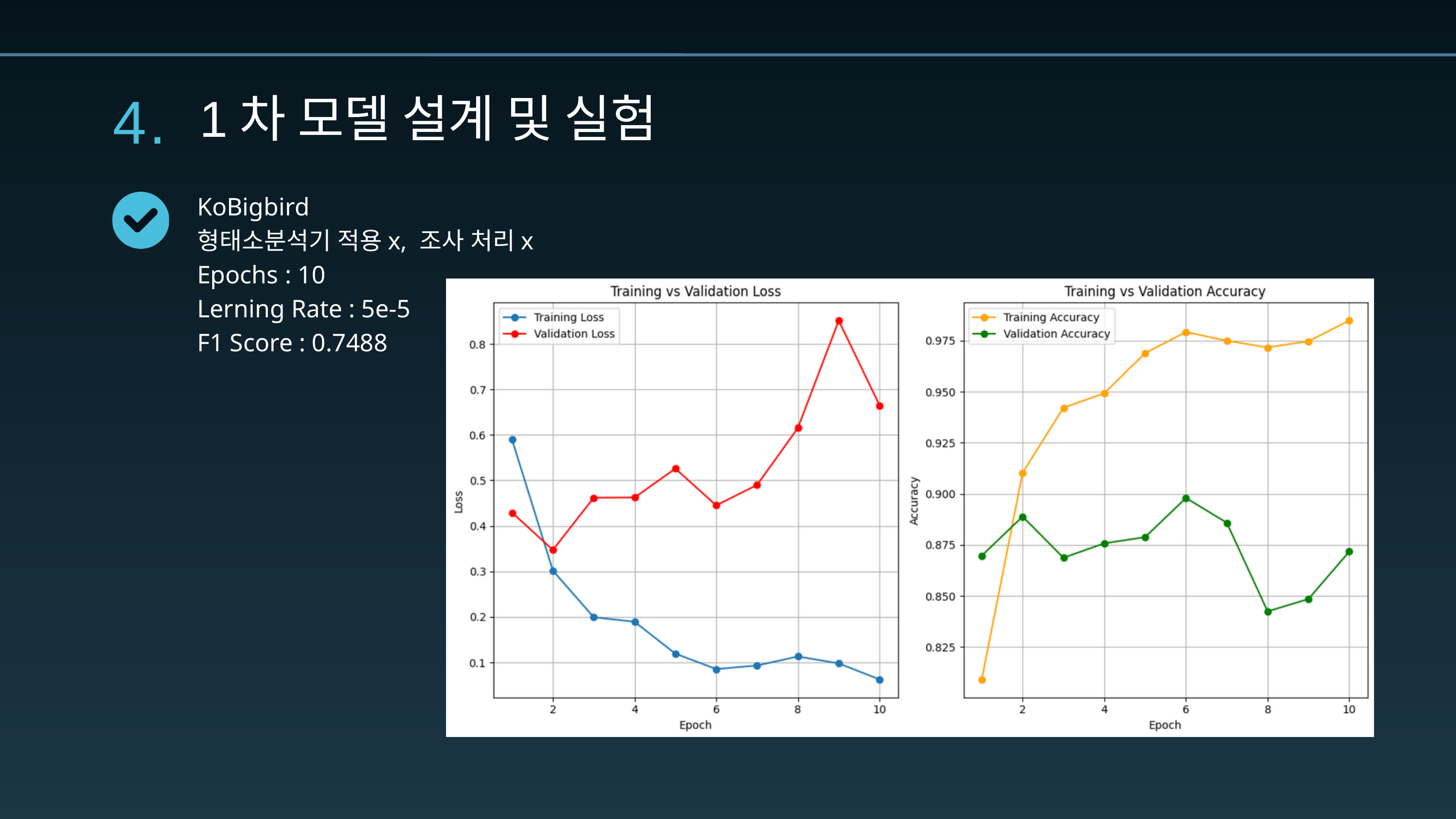

4.
1차 모델 설계 및 실험
KoBigbird
형태소분석기 적용x, 조사 처리x
Epochs : 10
Lerning Rate : 5e-5
F1 Score : 0.7488